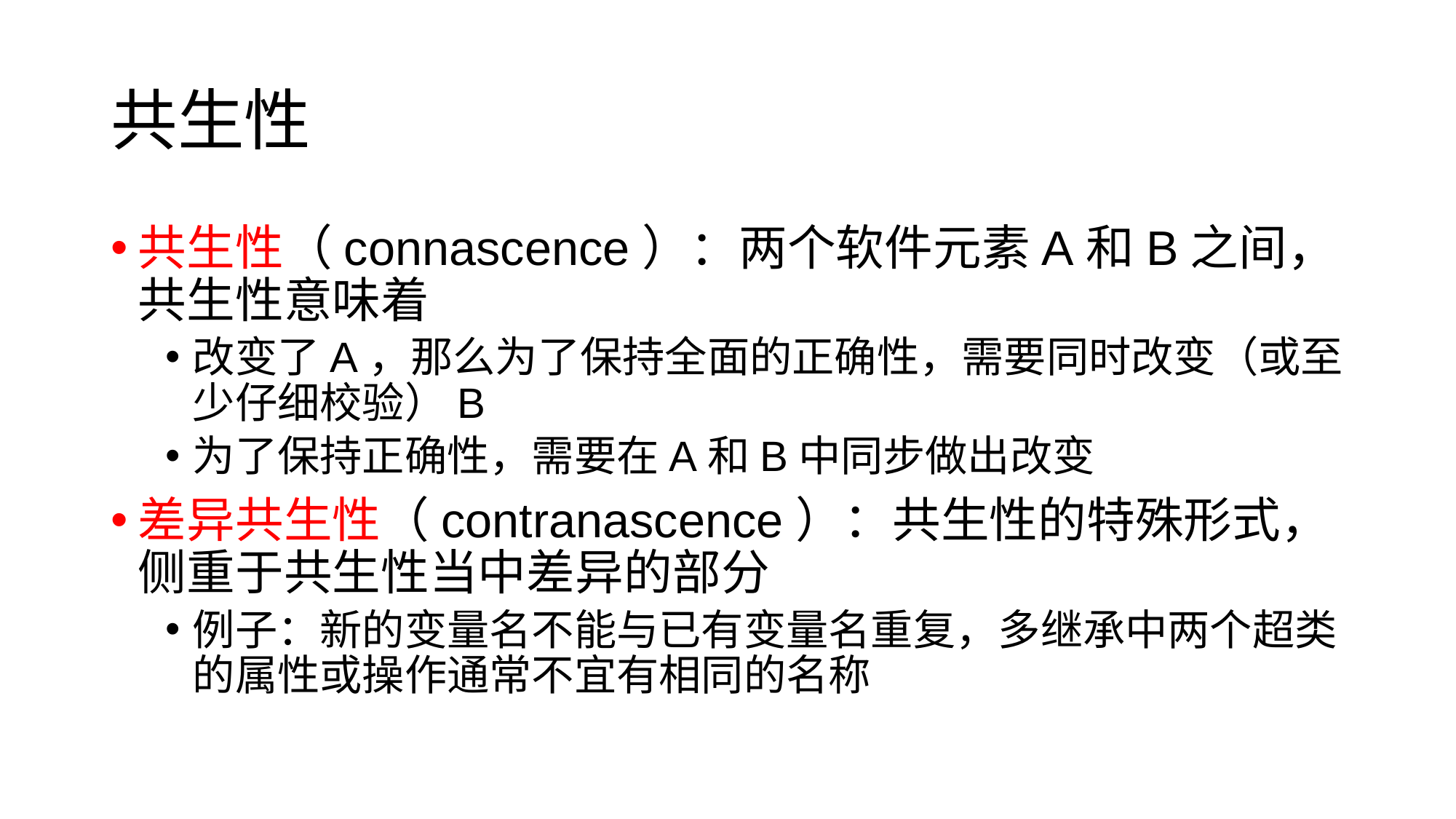

# 共生性
共生性（connascence）：两个软件元素A和B之间，共生性意味着
改变了A，那么为了保持全面的正确性，需要同时改变（或至少仔细校验）B
为了保持正确性，需要在A和B中同步做出改变
差异共生性（contranascence）：共生性的特殊形式，侧重于共生性当中差异的部分
例子：新的变量名不能与已有变量名重复，多继承中两个超类的属性或操作通常不宜有相同的名称